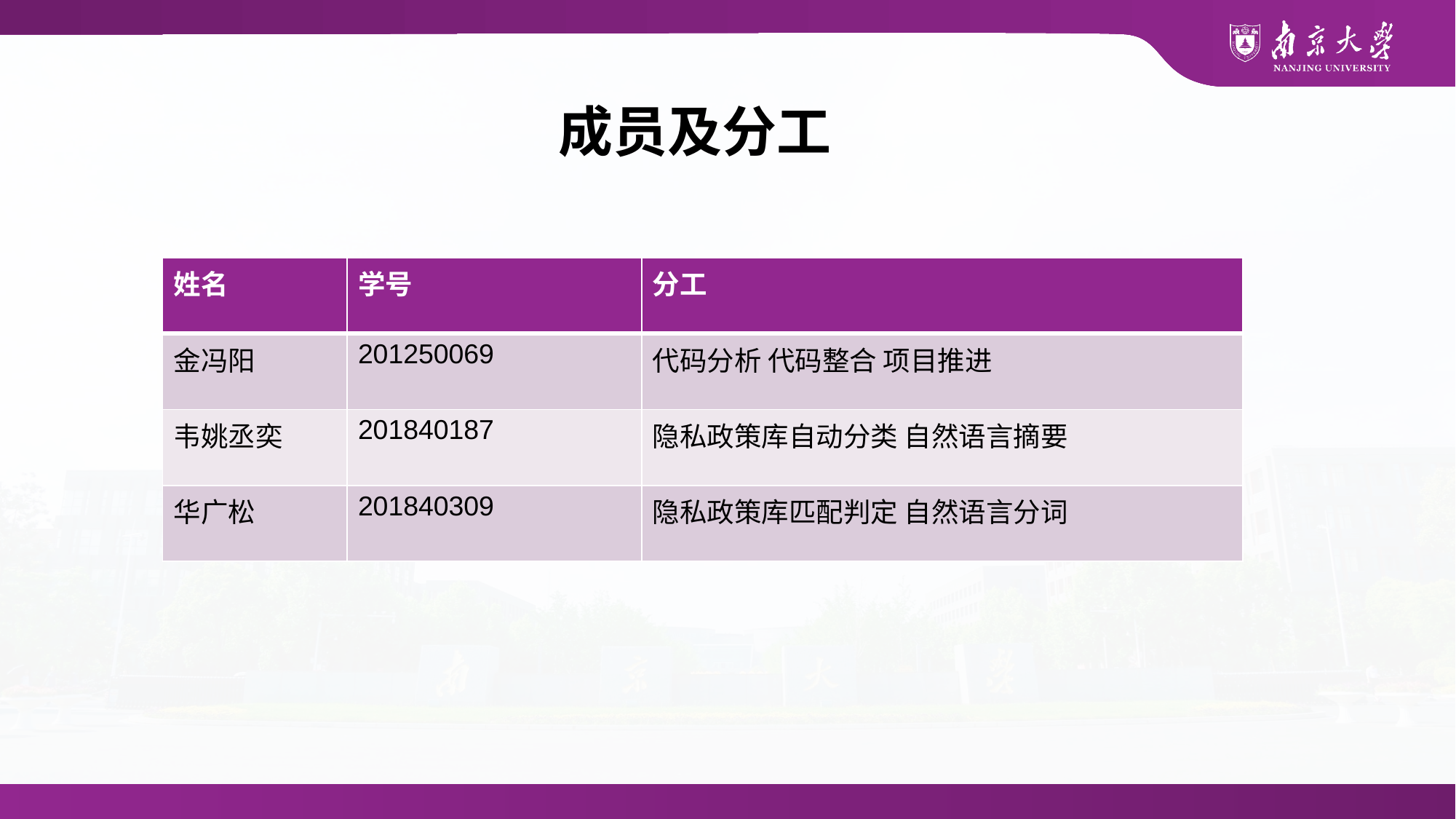

成员及分工
| 姓名 | 学号 | 分工 |
| --- | --- | --- |
| 金冯阳 | 201250069 | 代码分析 代码整合 项目推进 |
| 韦姚丞奕 | 201840187 | 隐私政策库自动分类 自然语言摘要 |
| 华广松 | 201840309 | 隐私政策库匹配判定 自然语言分词 |